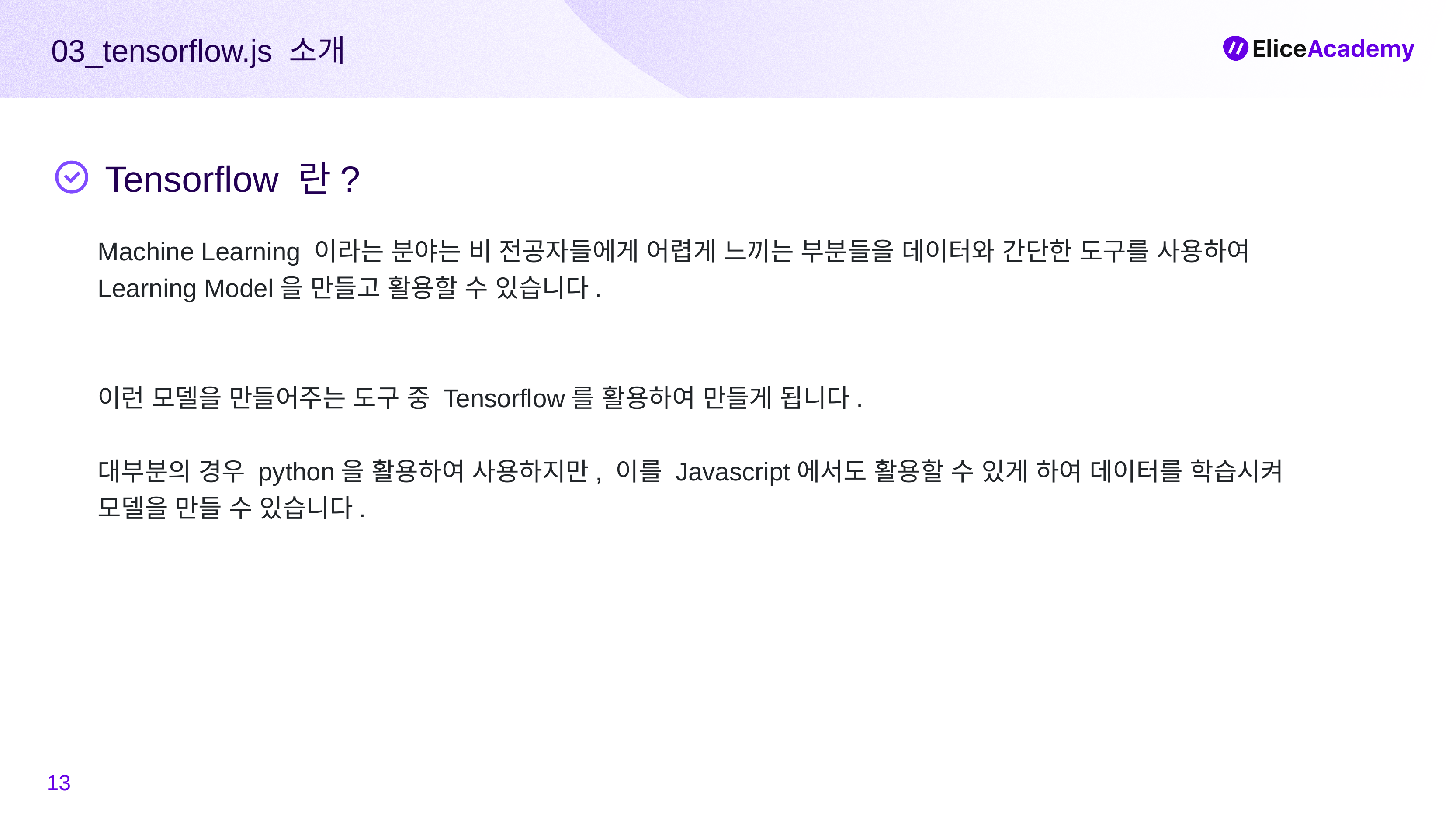

03_tensorflow.js 소개
Tensorflow 란?
Machine Learning 이라는 분야는 비 전공자들에게 어렵게 느끼는 부분들을 데이터와 간단한 도구를 사용하여 Learning Model을 만들고 활용할 수 있습니다.

이런 모델을 만들어주는 도구 중 Tensorflow를 활용하여 만들게 됩니다.

대부분의 경우 python을 활용하여 사용하지만, 이를 Javascript에서도 활용할 수 있게 하여 데이터를 학습시켜 모델을 만들 수 있습니다.
13